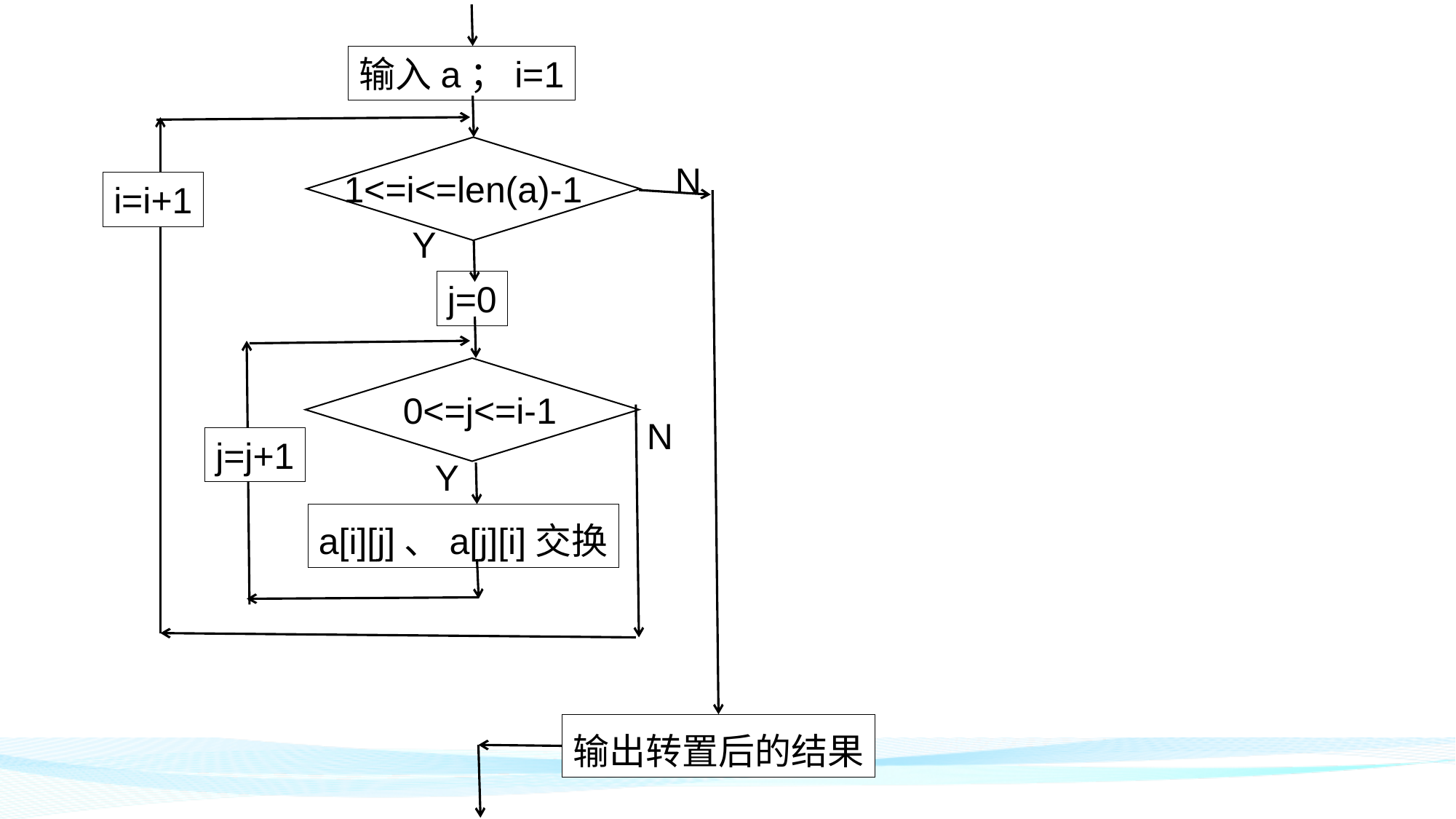

输入a；i=1

N
1<=i<=len(a)-1
i=i+1
Y
j=0

0<=j<=i-1
N
j=j+1
Y
a[i][j]、a[j][i]交换
输出转置后的结果
82